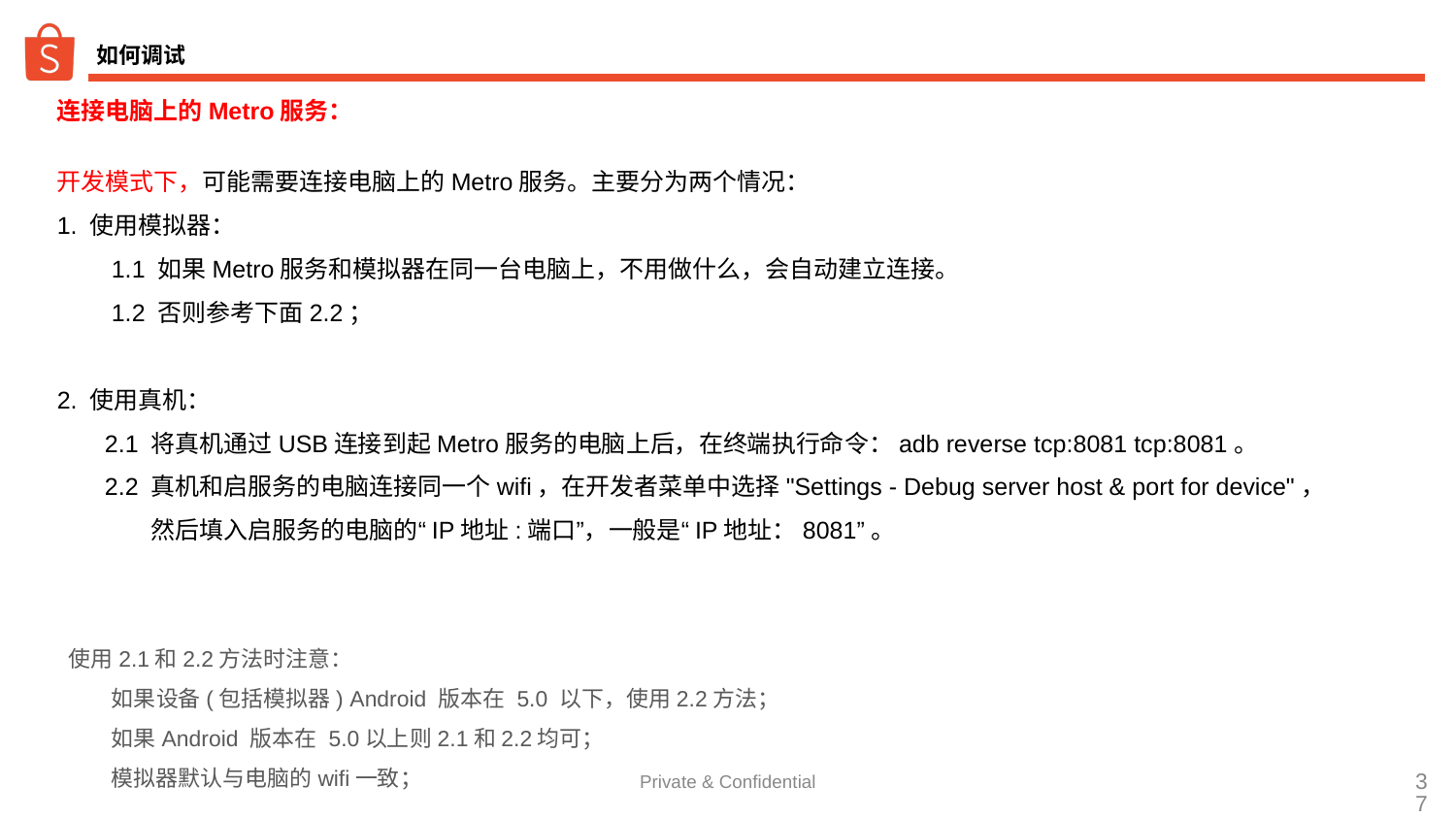

# 如何调试
连接电脑上的Metro服务：
开发模式下，可能需要连接电脑上的Metro服务。主要分为两个情况：
1. 使用模拟器：
        1.1 如果Metro服务和模拟器在同一台电脑上，不用做什么，会自动建立连接。
        1.2 否则参考下面2.2；

2. 使用真机：
       2.1 将真机通过USB连接到起Metro服务的电脑上后，在终端执行命令：adb reverse tcp:8081 tcp:8081。
       2.2 真机和启服务的电脑连接同一个wifi，在开发者菜单中选择"Settings - Debug server host & port for device"，
             然后填入启服务的电脑的“IP地址:端口”，一般是“IP地址：8081”。

 使用2.1和2.2方法时注意：
如果设备(包括模拟器) Android 版本在 5.0 以下，使用2.2方法；
如果Android 版本在 5.0以上则2.1和2.2均可；
模拟器默认与电脑的wifi一致；

Private & Confidential
37